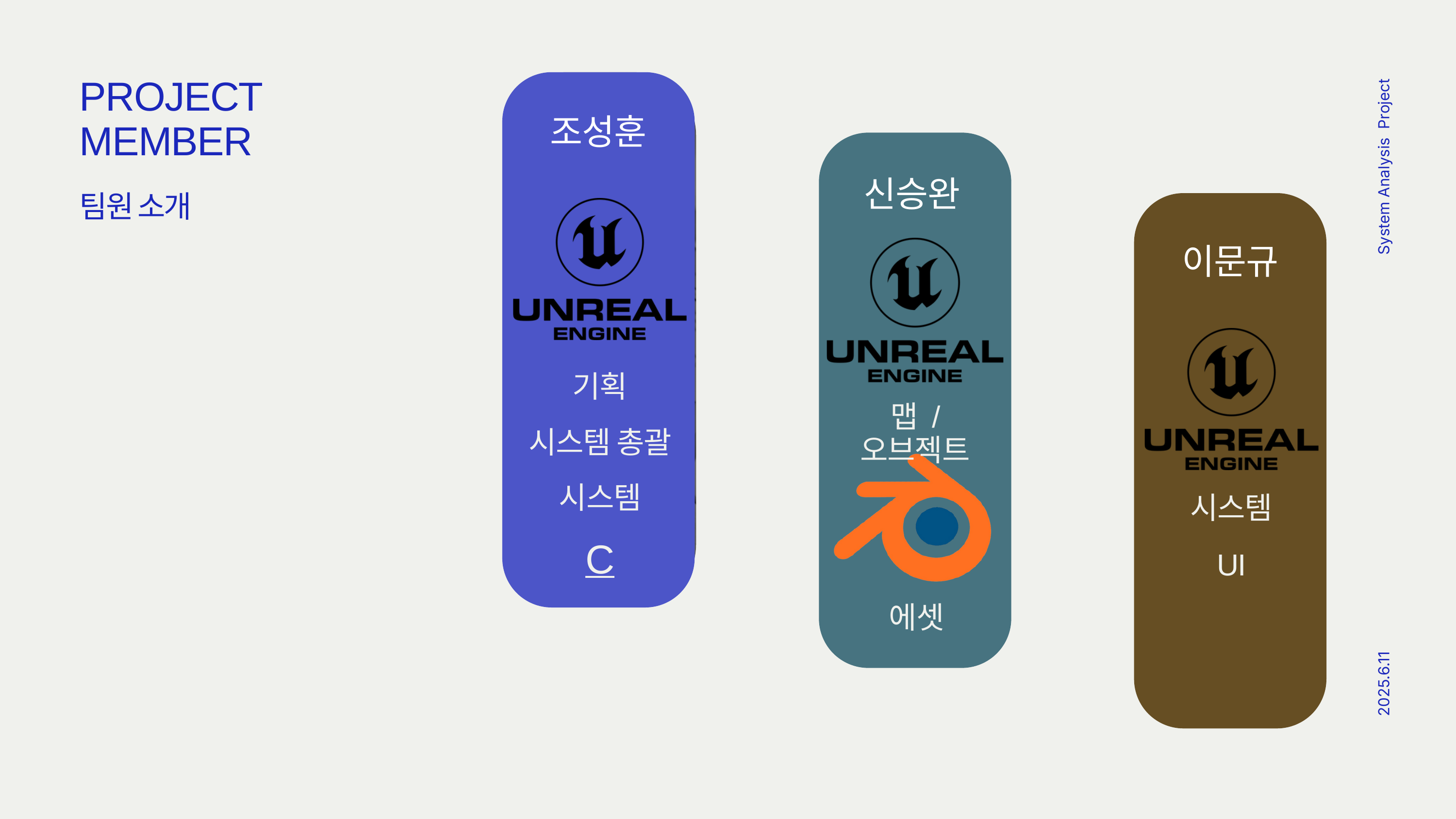

PROJECT
MEMBER
조성훈

신승완
팀원 소개
System Analysis  Project

이문규

고객과 다양한 채널에서
상호작용할 수 있도록
소셜 미디어,
이메일 마케팅,
검색 엔진 최적화를
결합하여 메세지 전달
기획
맵 / 오브젝트
시스템 총괄
고객과 다양한 채널에서
상호작용할 수 있도록
소셜 미디어,
이메일 마케팅,
검색 엔진 최적화를
결합하여 메세지 전달

시스템
시스템
C
UI
에셋
2025.6.11